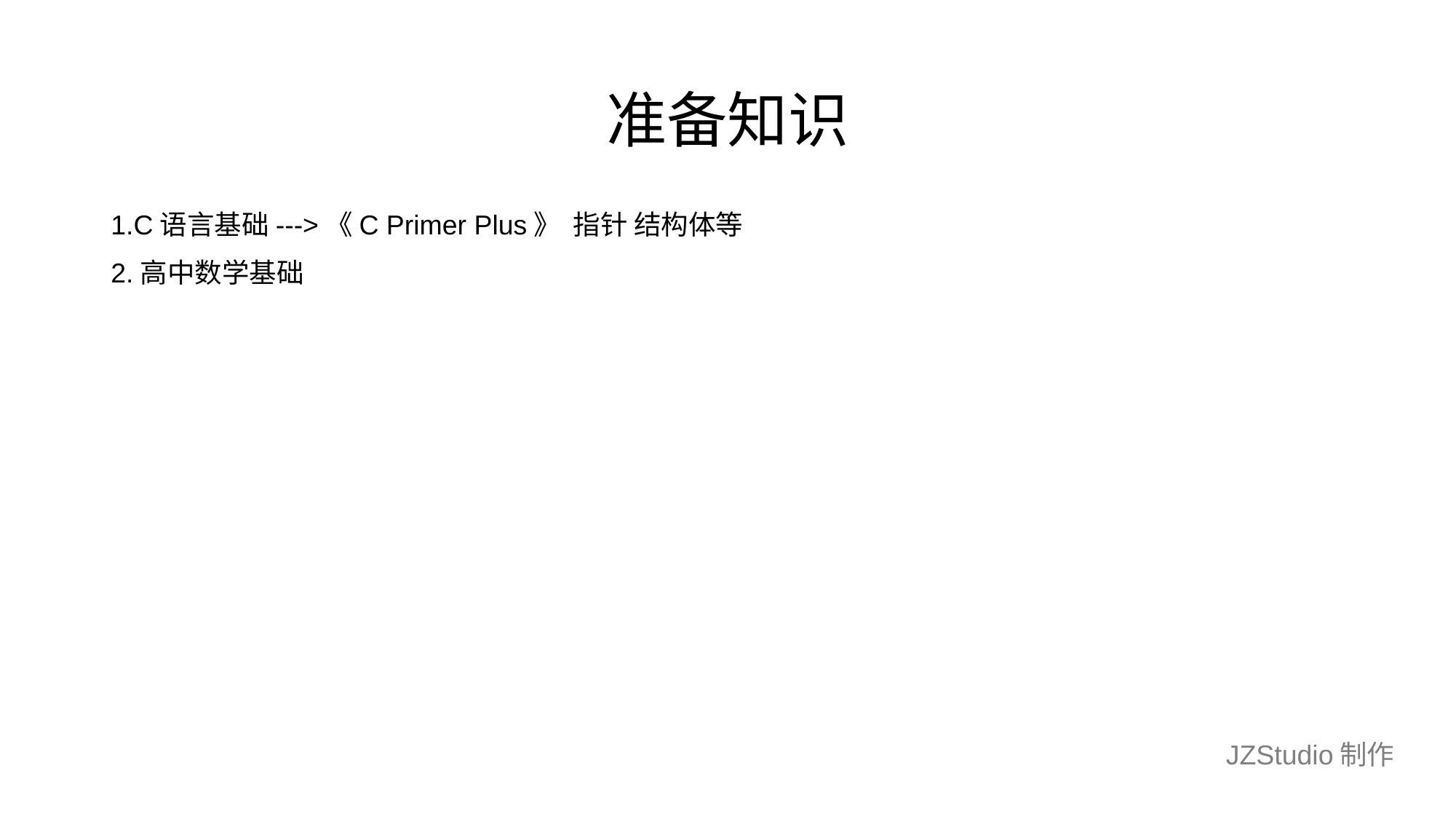

# 准备知识
1.C语言基础--->《C Primer Plus》  指针 结构体等
2.高中数学基础